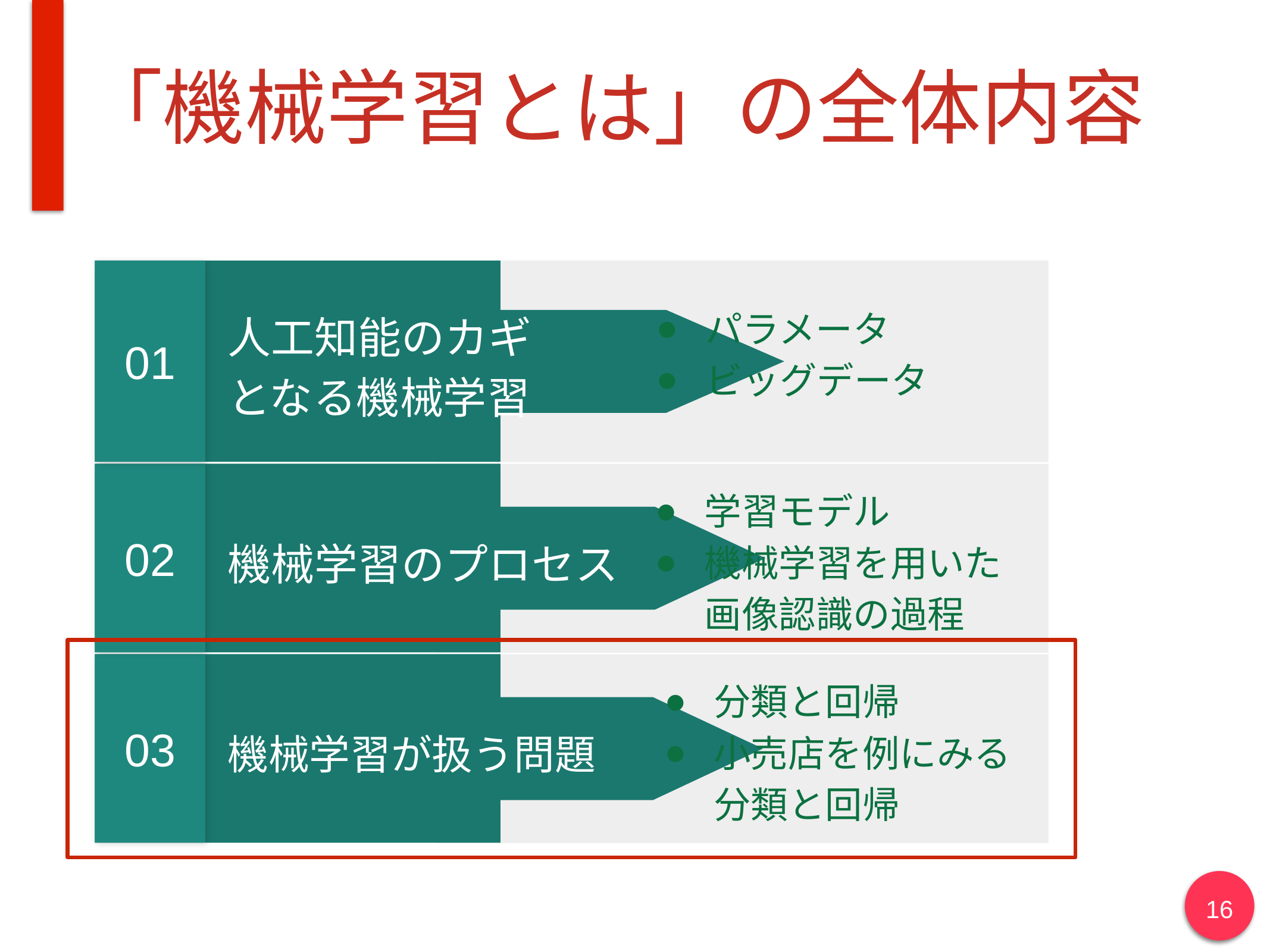

# 「機械学習とは」の全体内容

01

人工知能のカギ
となる機械学習
パラメータ
ビッグデータ

02

学習モデル
機械学習を用いた画像認識の過程
機械学習のプロセス

03

分類と回帰
小売店を例にみる分類と回帰
機械学習が扱う問題
16